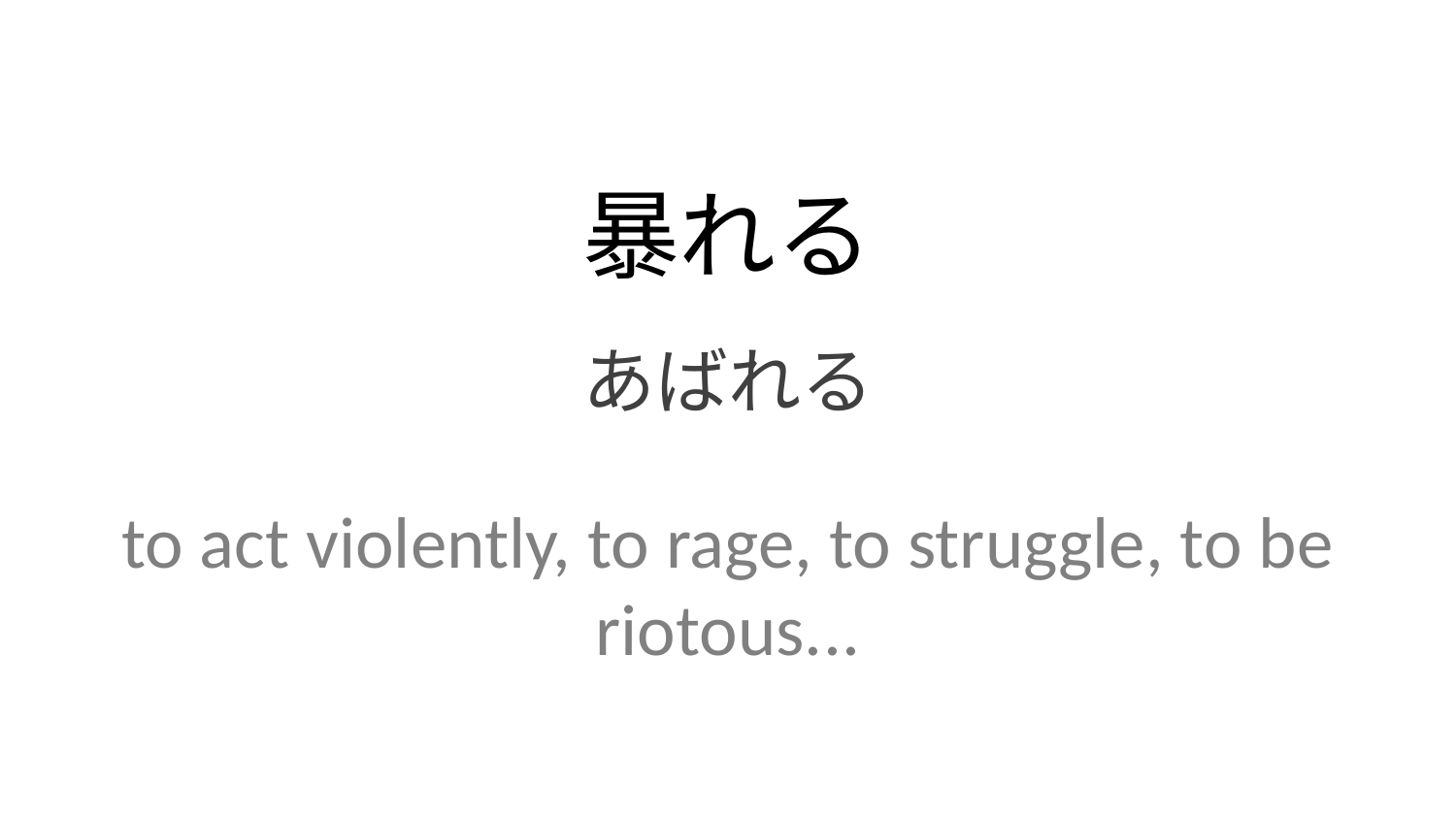

暴れる

あばれる
to act violently, to rage, to struggle, to be riotous...